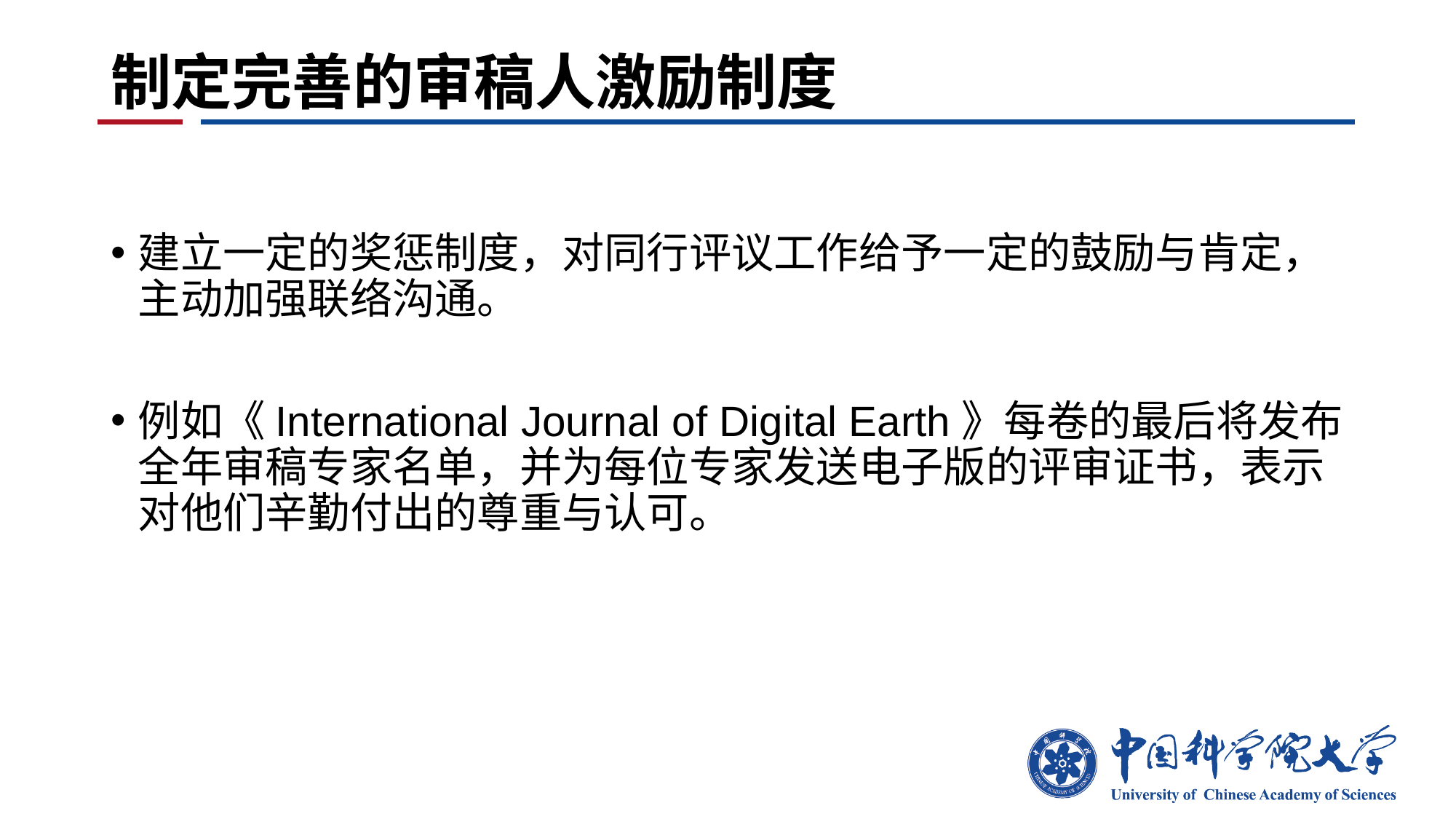

# 制定完善的审稿人激励制度

建立一定的奖惩制度，对同行评议工作给予一定的鼓励与肯定，主动加强联络沟通。

例如《International Journal of Digital Earth》每卷的最后将发布全年审稿专家名单，并为每位专家发送电子版的评审证书，表示对他们辛勤付出的尊重与认可。